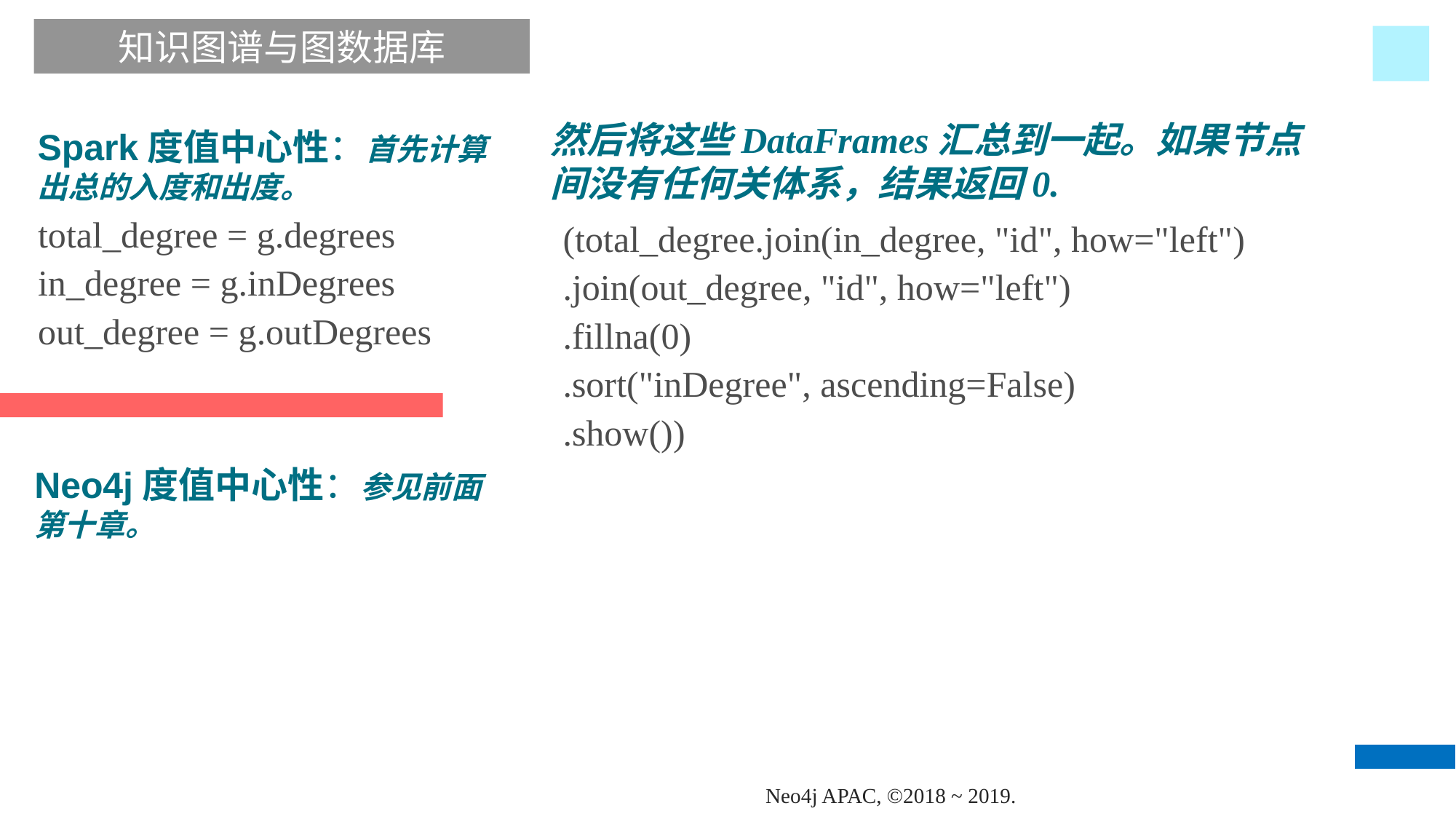

知识图谱与图数据库

然后将这些DataFrames汇总到一起。如果节点间没有任何关体系，结果返回0.
Spark度值中心性：首先计算出总的入度和出度。
total_degree = g.degrees
in_degree = g.inDegrees
out_degree = g.outDegrees
(total_degree.join(in_degree, "id", how="left")
.join(out_degree, "id", how="left")
.fillna(0)
.sort("inDegree", ascending=False)
.show())
Neo4j度值中心性：参见前面第十章。